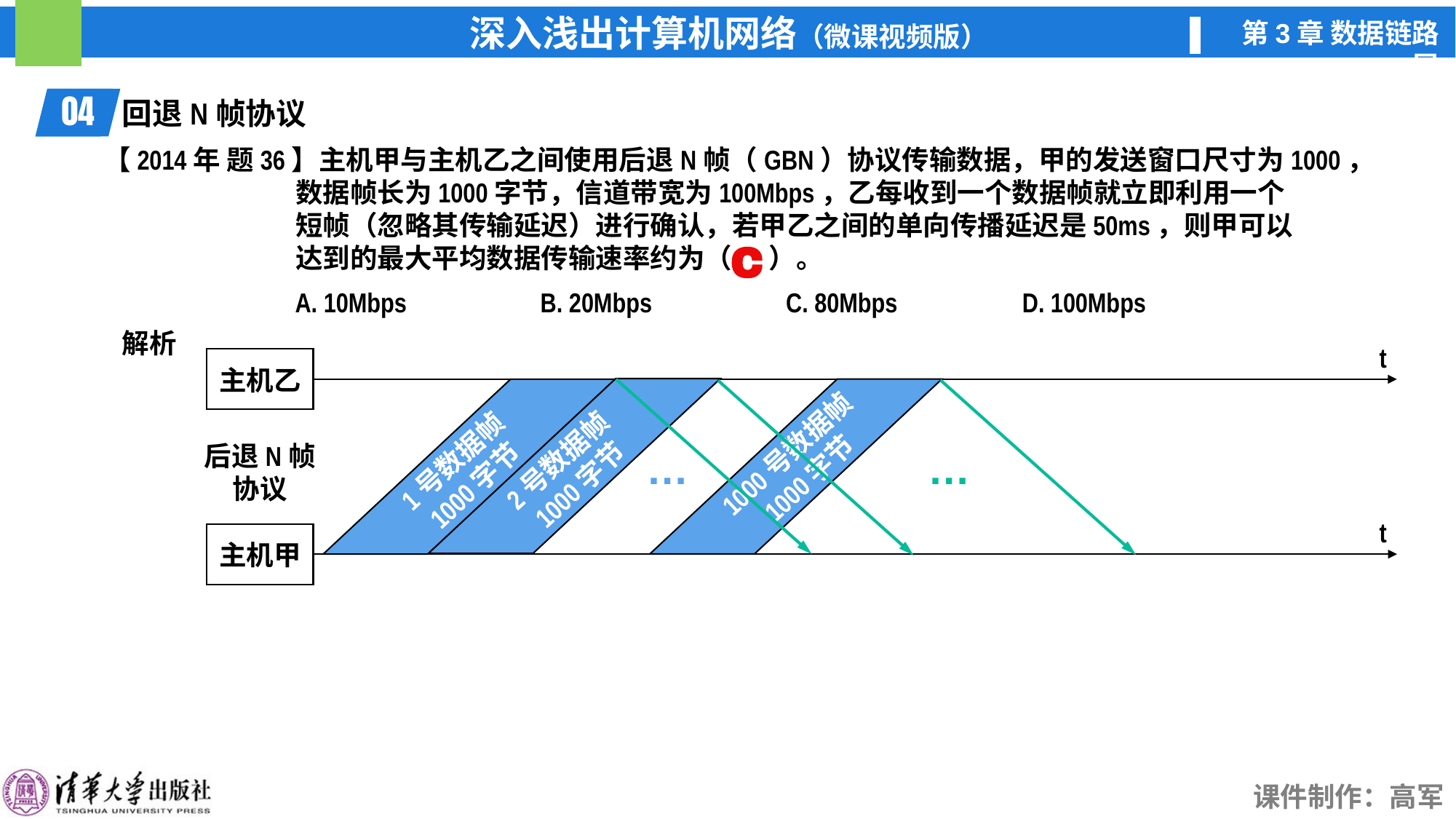

04
01
回退N帧协议
【2014年 题36】主机甲与主机乙之间使用后退N帧（GBN）协议传输数据，甲的发送窗口尺寸为1000，
                              数据帧长为1000字节，信道带宽为100Mbps，乙每收到一个数据帧就立即利用一个
                              短帧（忽略其传输延迟）进行确认，若甲乙之间的单向传播延迟是50ms，则甲可以
                              达到的最大平均数据传输速率约为（      ）。
A. 10Mbps
B. 20Mbps
C. 80Mbps
D. 100Mbps
C
解析
t
主机乙
后退N帧
协议
t
主机甲

2号数据帧
1000字节

1000号数据帧
1000字节

1号数据帧
1000字节
…
…